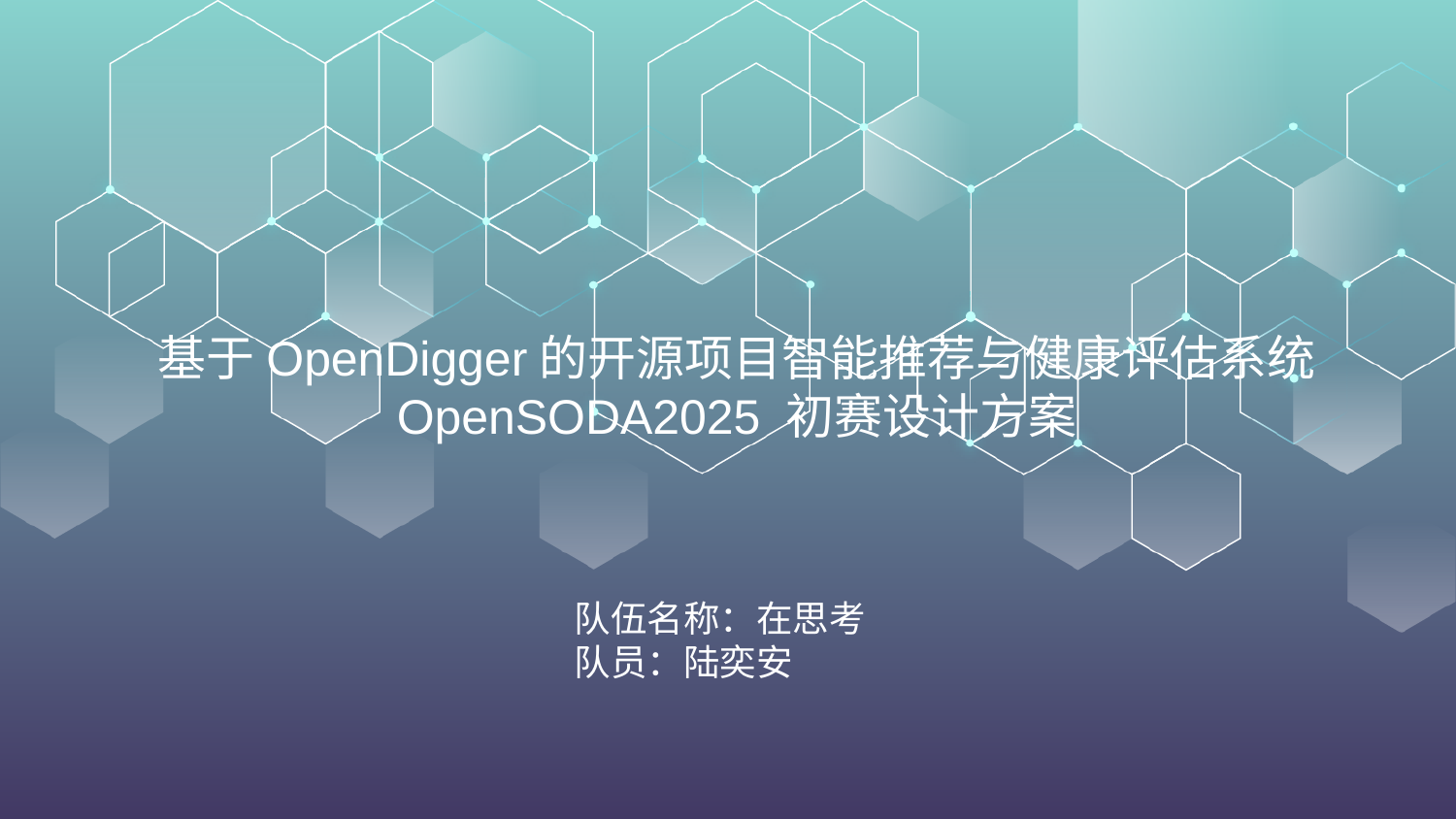

# 基于OpenDigger的开源项目智能推荐与健康评估系统 OpenSODA2025 初赛设计方案
                                                          队伍名称：在思考
                                                          队员：陆奕安